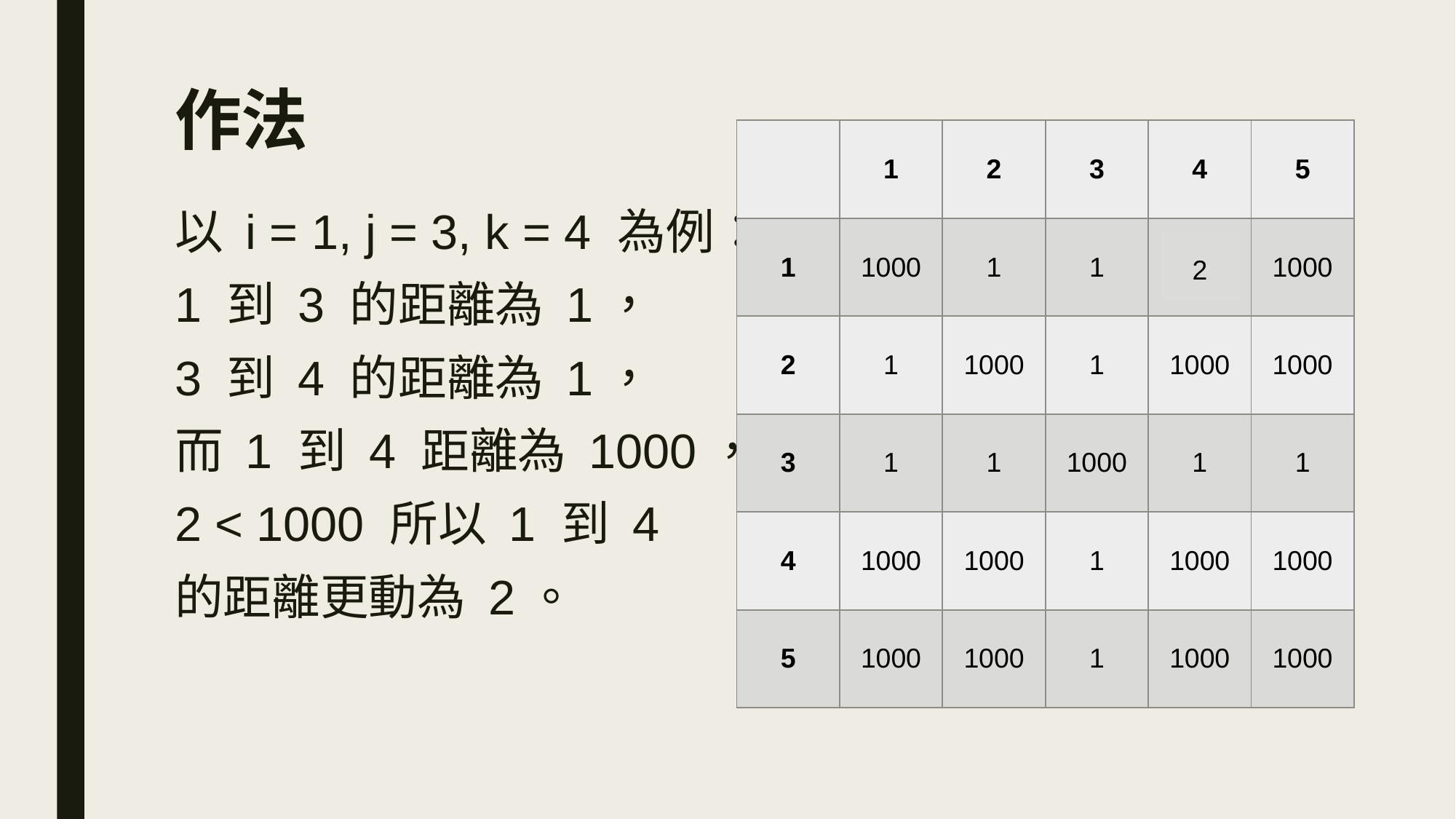

# 作法
|  | 1 | 2 | 3 | 4 | 5 |
| --- | --- | --- | --- | --- | --- |
| 1 | 1000 | 1 | 1 | 1000 | 1000 |
| 2 | 1 | 1000 | 1 | 1000 | 1000 |
| 3 | 1 | 1 | 1000 | 1 | 1 |
| 4 | 1000 | 1000 | 1 | 1000 | 1000 |
| 5 | 1000 | 1000 | 1 | 1000 | 1000 |
以 i = 1, j = 3, k = 4 為例：
1 到 3 的距離為 1，
3 到 4 的距離為 1，
而 1 到 4 距離為 1000，
2 < 1000 所以 1 到 4
的距離更動為 2。

2